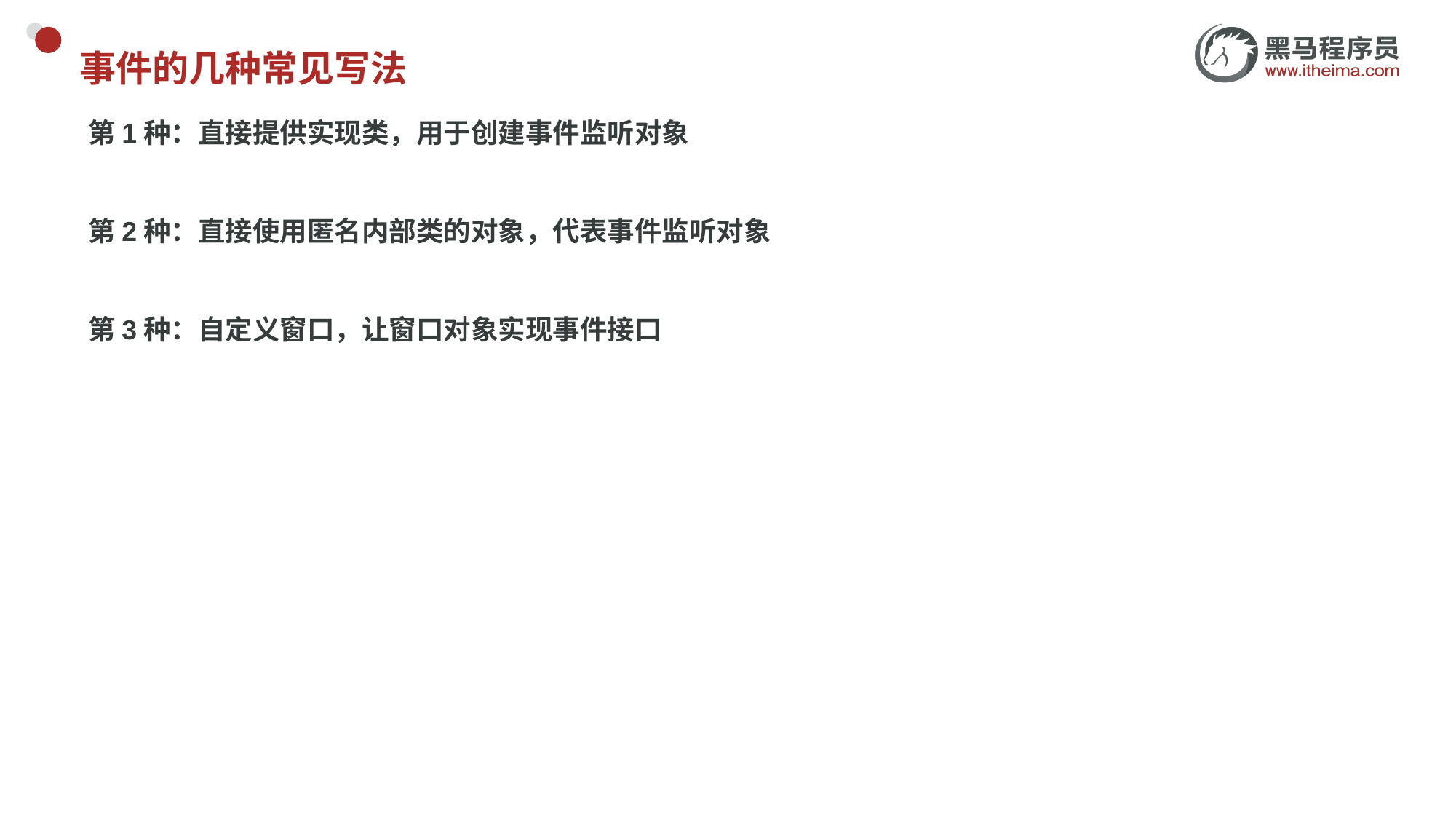

第1种：直接提供实现类，用于创建事件监听对象
第2种：直接使用匿名内部类的对象，代表事件监听对象
第3种：自定义窗口，让窗口对象实现事件接口
# 事件的几种常见写法